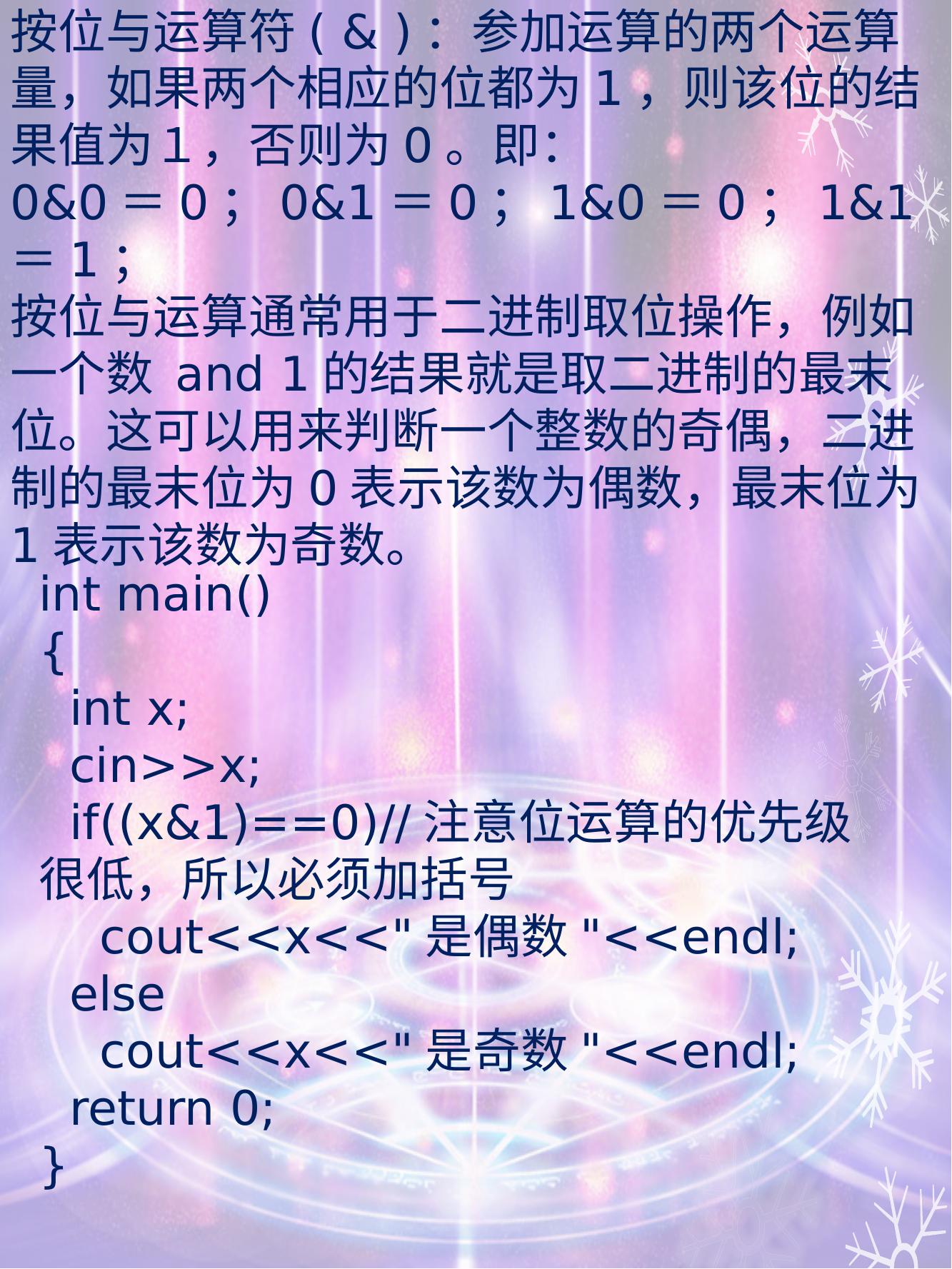

按位与运算符( & )：参加运算的两个运算量，如果两个相应的位都为1，则该位的结果值为１，否则为0。即：
0&0＝0；0&1＝0；1&0＝0；1&1＝1；
按位与运算通常用于二进制取位操作，例如一个数 and 1的结果就是取二进制的最末位。这可以用来判断一个整数的奇偶，二进制的最末位为0表示该数为偶数，最末位为1表示该数为奇数。
int main()
{
  int x;
  cin>>x;
  if((x&1)==0)//注意位运算的优先级很低，所以必须加括号
    cout<<x<<"是偶数"<<endl;
  else
    cout<<x<<"是奇数"<<endl;
  return 0;
}